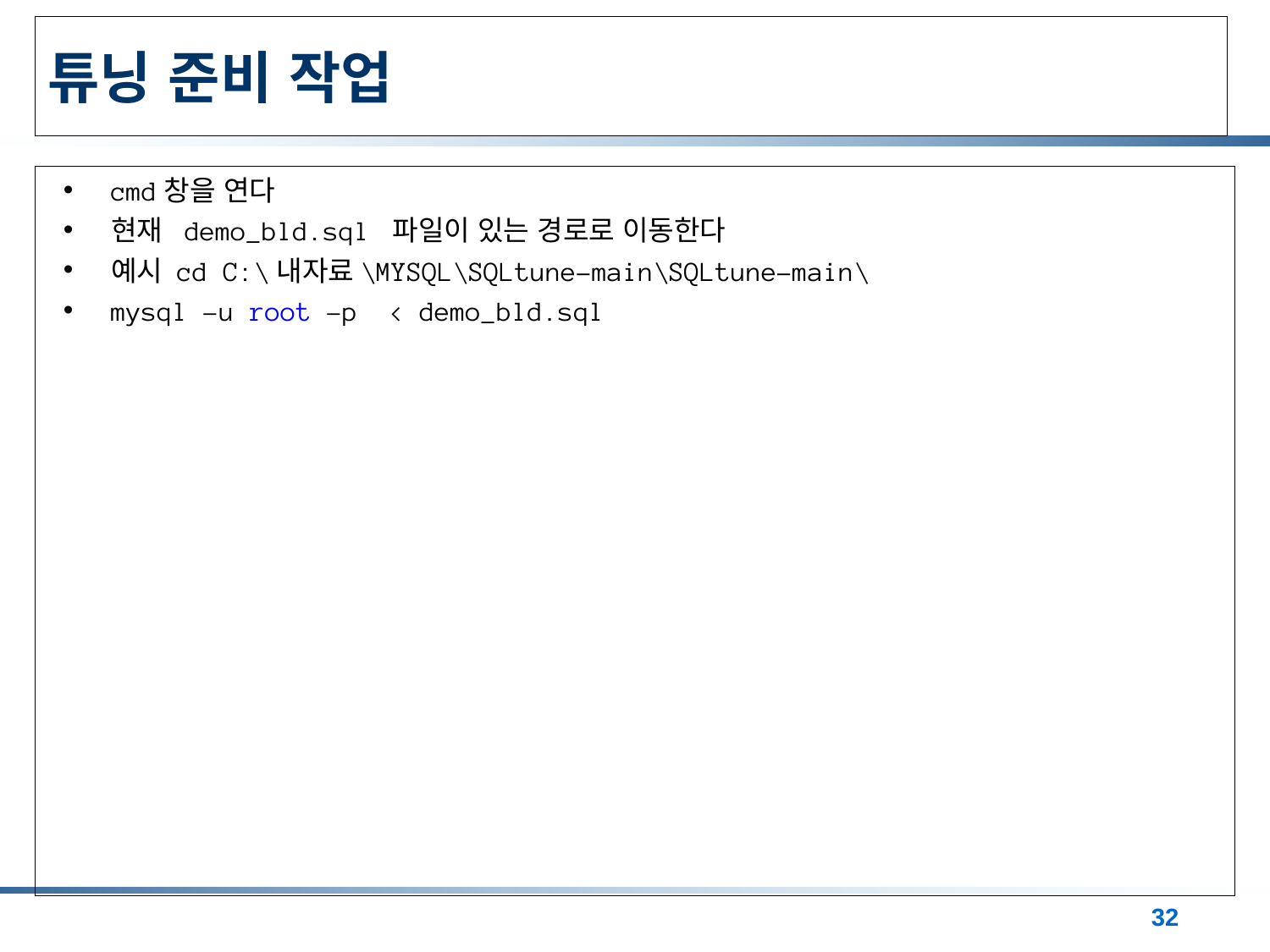

# 튜닝 준비 작업
cmd창을 연다
현재  demo_bld.sql 파일이 있는 경로로 이동한다
예시 cd C:\내자료\MYSQL\SQLtune-main\SQLtune-main\
mysql –u root –p  < demo_bld.sql